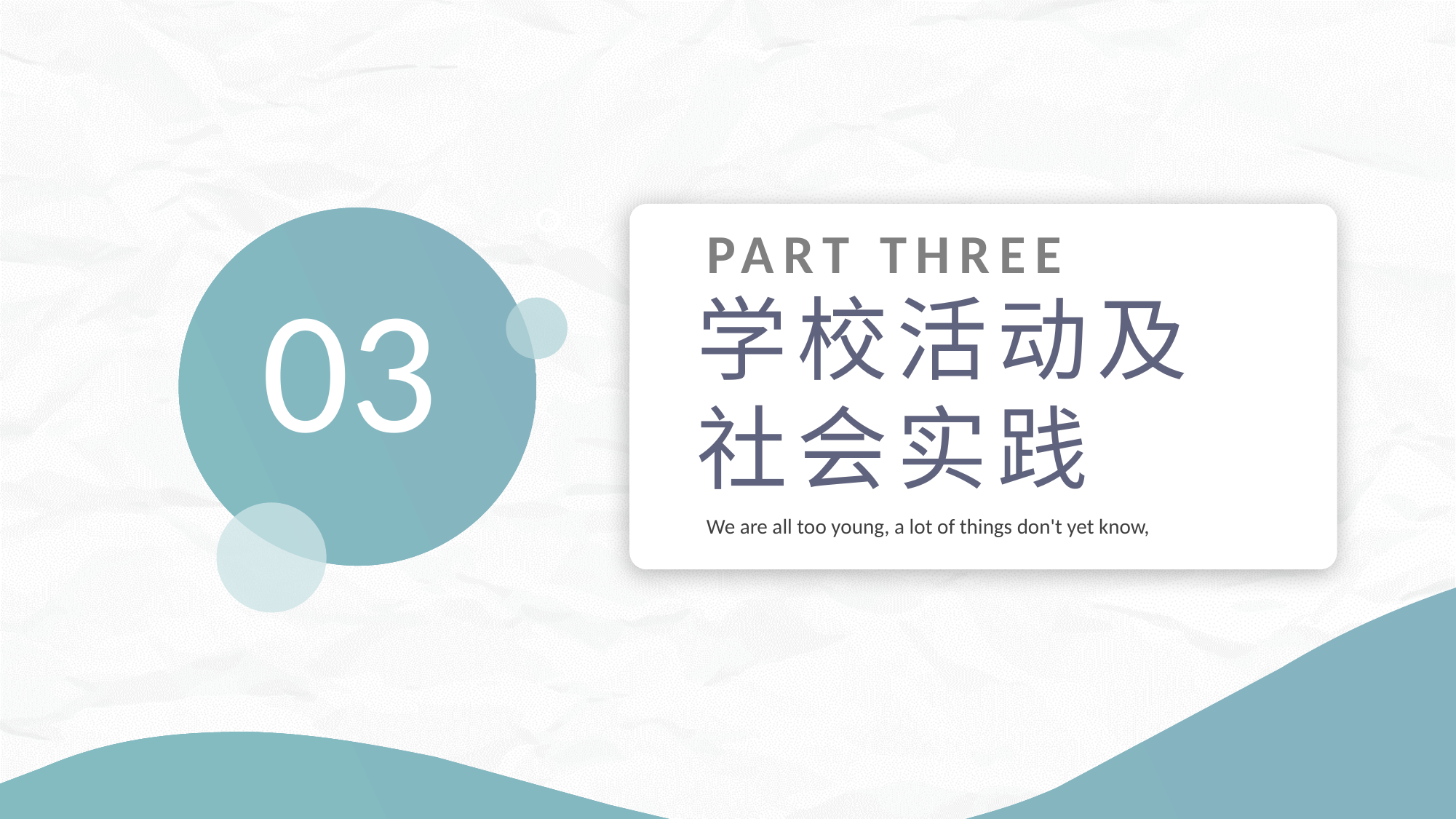

PART THREE
学校活动及社会实践

We are all too young, a lot of things don't yet know,

03